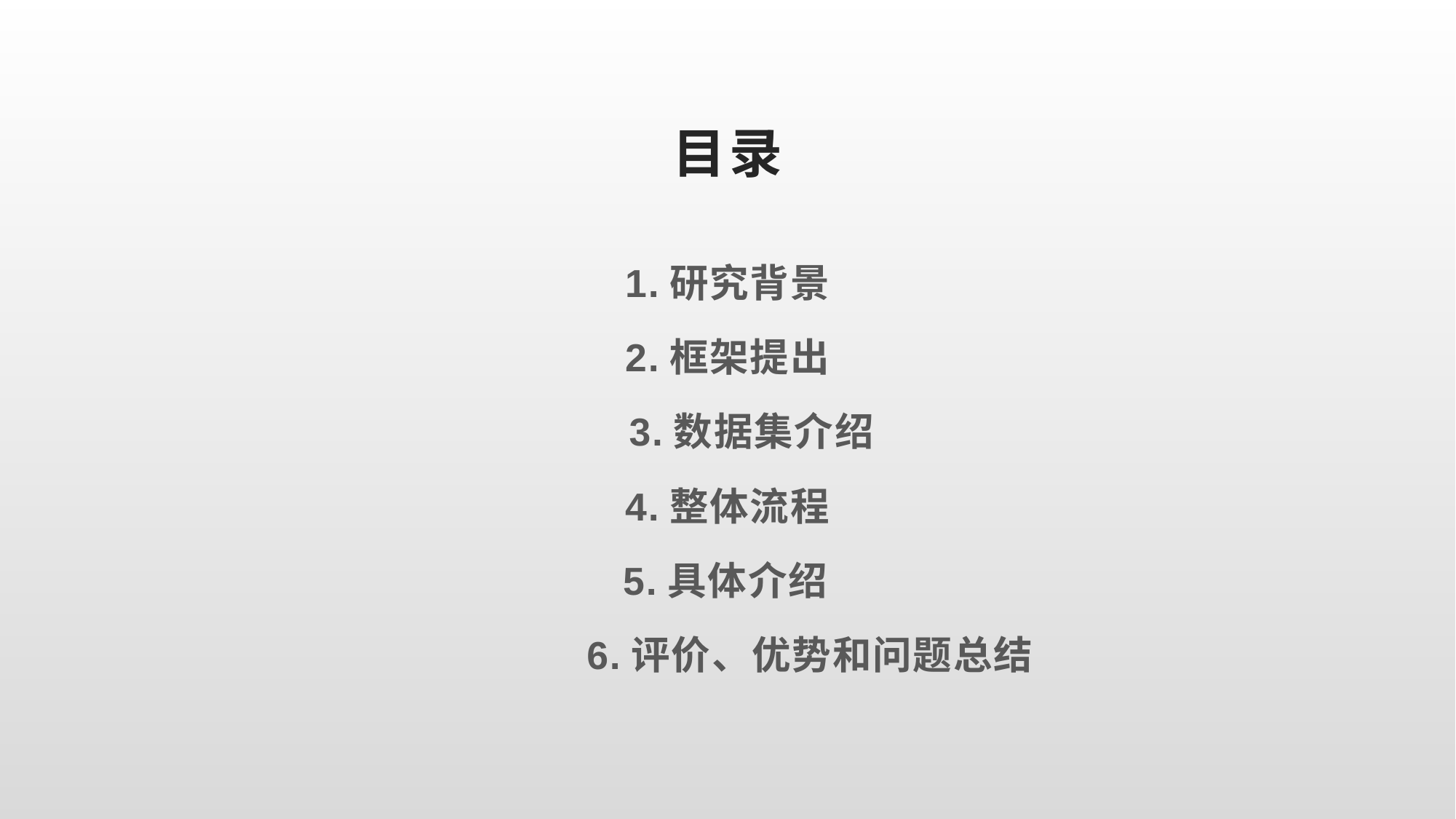

# 目录

1.研究背景
2.框架提出
    3.数据集介绍
4.整体流程
                                             5.具体介绍
                                          6.评价、优势和问题总结